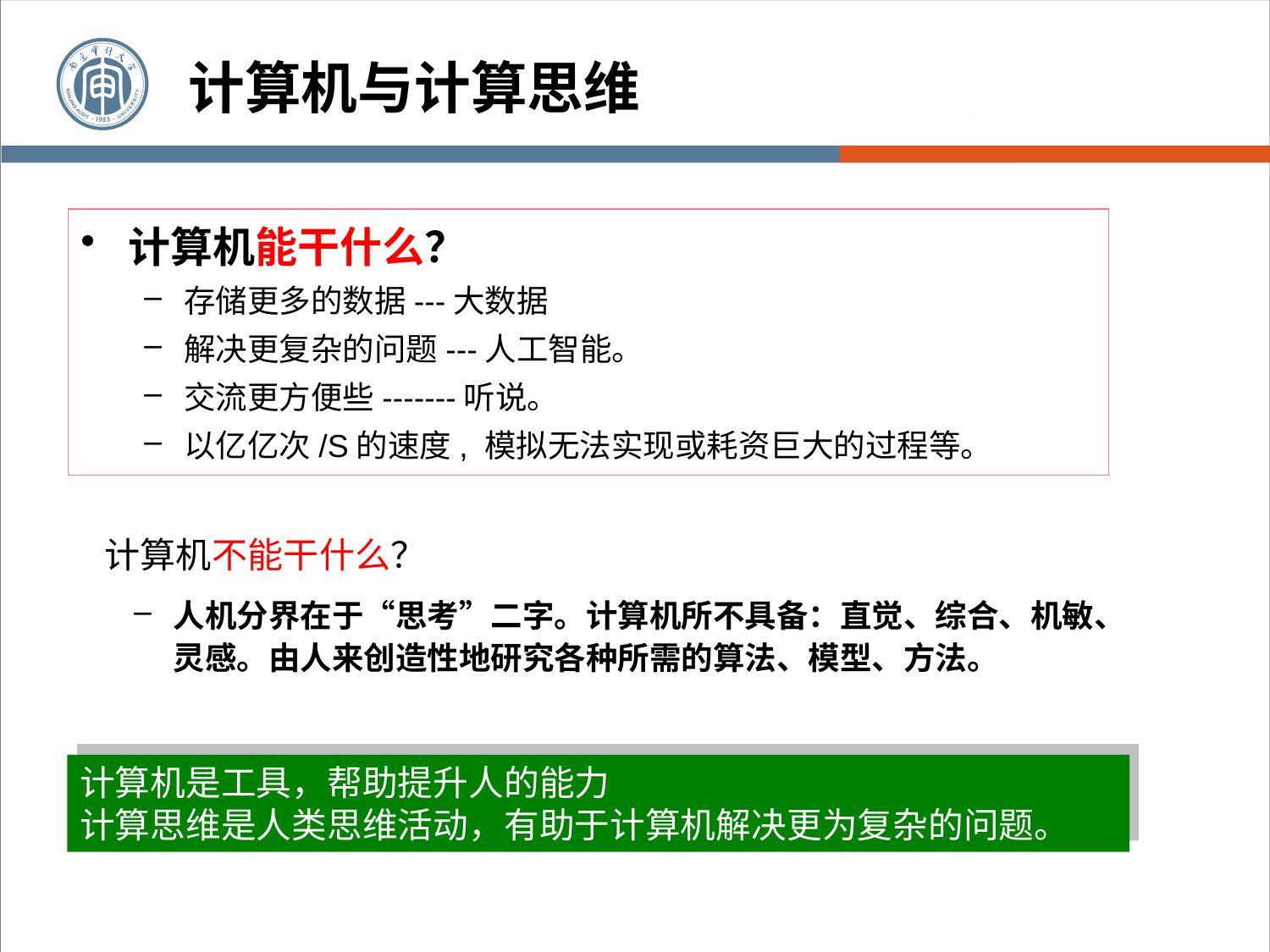

计算机与计算思维
计算机能干什么？
存储更多的数据---大数据
解决更复杂的问题---人工智能。
交流更方便些-------听说。
以亿亿次/S的速度, 模拟无法实现或耗资巨大的过程等。
# 计算机不能干什么？

人机分界在于“思考”二字。计算机所不具备：直觉、综合、机敏、灵感。由人来创造性地研究各种所需的算法、模型、方法。
计算机是工具，帮助提升人的能力
计算思维是人类思维活动，有助于计算机解决更为复杂的问题。